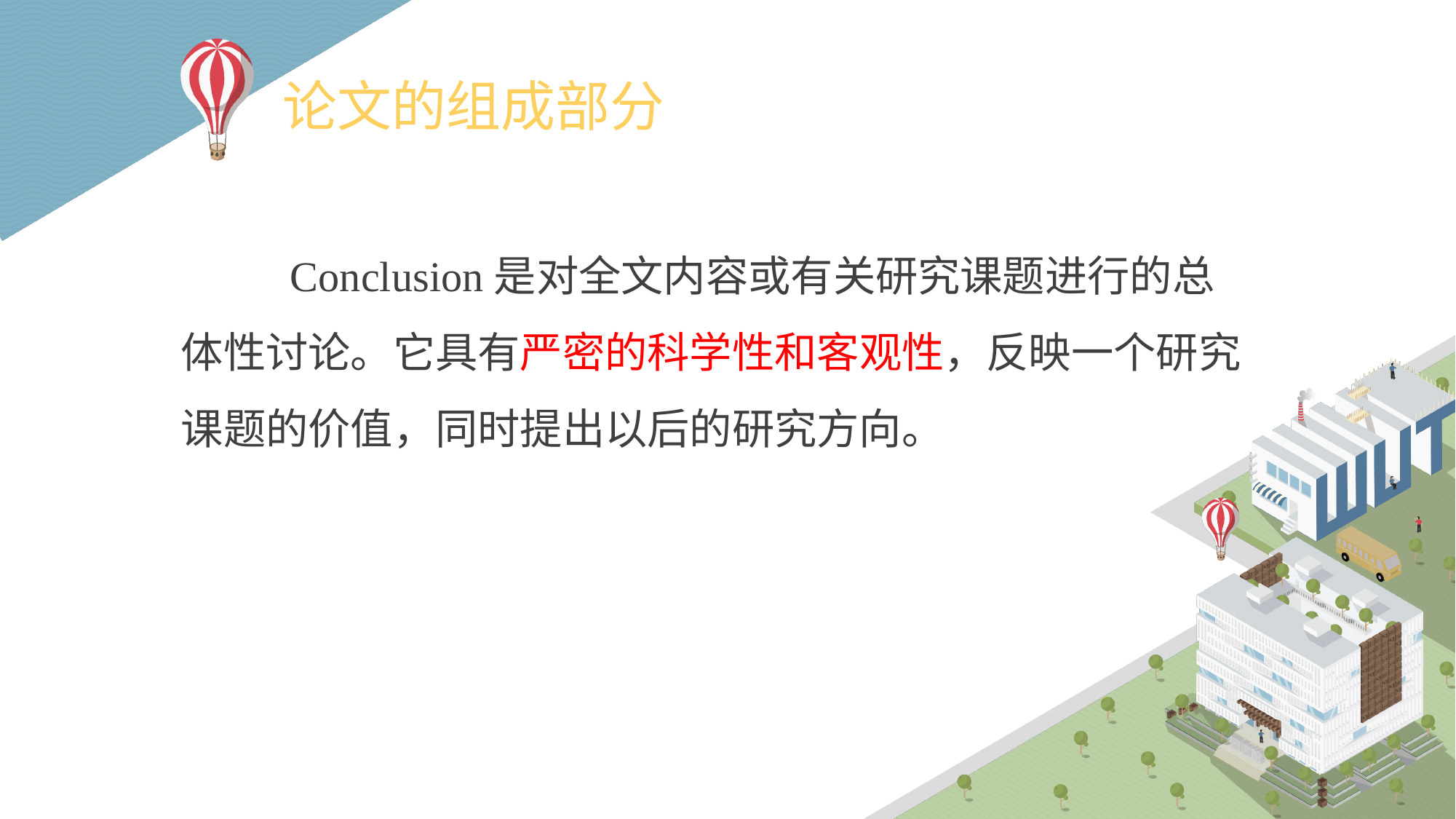

# 论文的组成部分
	Conclusion是对全文内容或有关研究课题进行的总体性讨论。它具有严密的科学性和客观性，反映一个研究课题的价值，同时提出以后的研究方向。